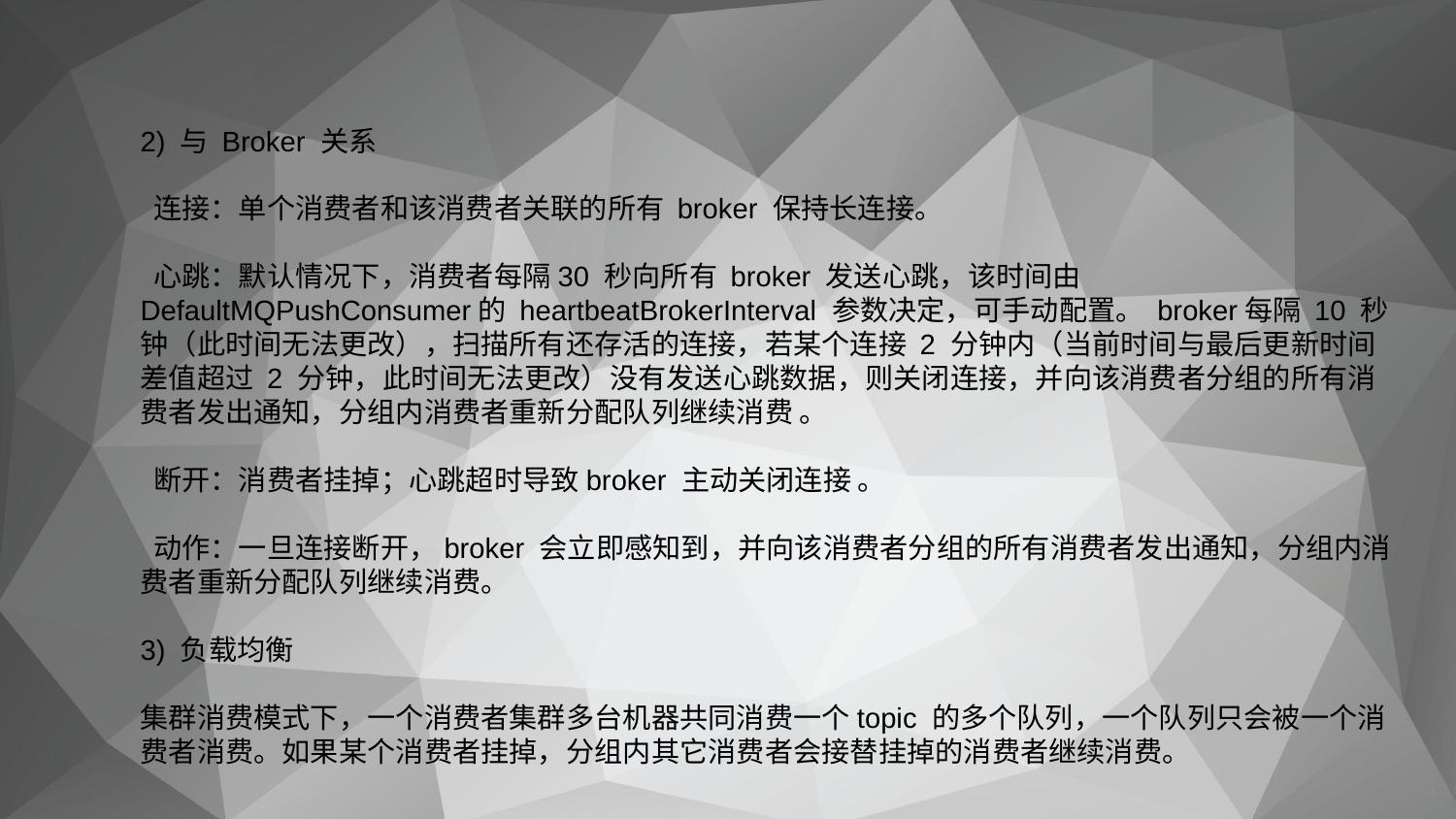

2) 与 Broker 关系

 连接：单个消费者和该消费者关联的所有 broker 保持长连接。

 心跳：默认情况下，消费者每隔30 秒向所有 broker 发送心跳，该时间由DefaultMQPushConsumer的 heartbeatBrokerInterval 参数决定，可手动配置。 broker每隔 10 秒钟（此时间无法更改），扫描所有还存活的连接，若某个连接 2 分钟内（当前时间与最后更新时间差值超过 2 分钟，此时间无法更改）没有发送心跳数据，则关闭连接，并向该消费者分组的所有消费者发出通知，分组内消费者重新分配队列继续消费 。

 断开：消费者挂掉；心跳超时导致broker 主动关闭连接 。

 动作：一旦连接断开，broker 会立即感知到，并向该消费者分组的所有消费者发出通知，分组内消费者重新分配队列继续消费。
3) 负载均衡

集群消费模式下，一个消费者集群多台机器共同消费一个topic 的多个队列，一个队列只会被一个消费者消费。如果某个消费者挂掉，分组内其它消费者会接替挂掉的消费者继续消费。
-39-